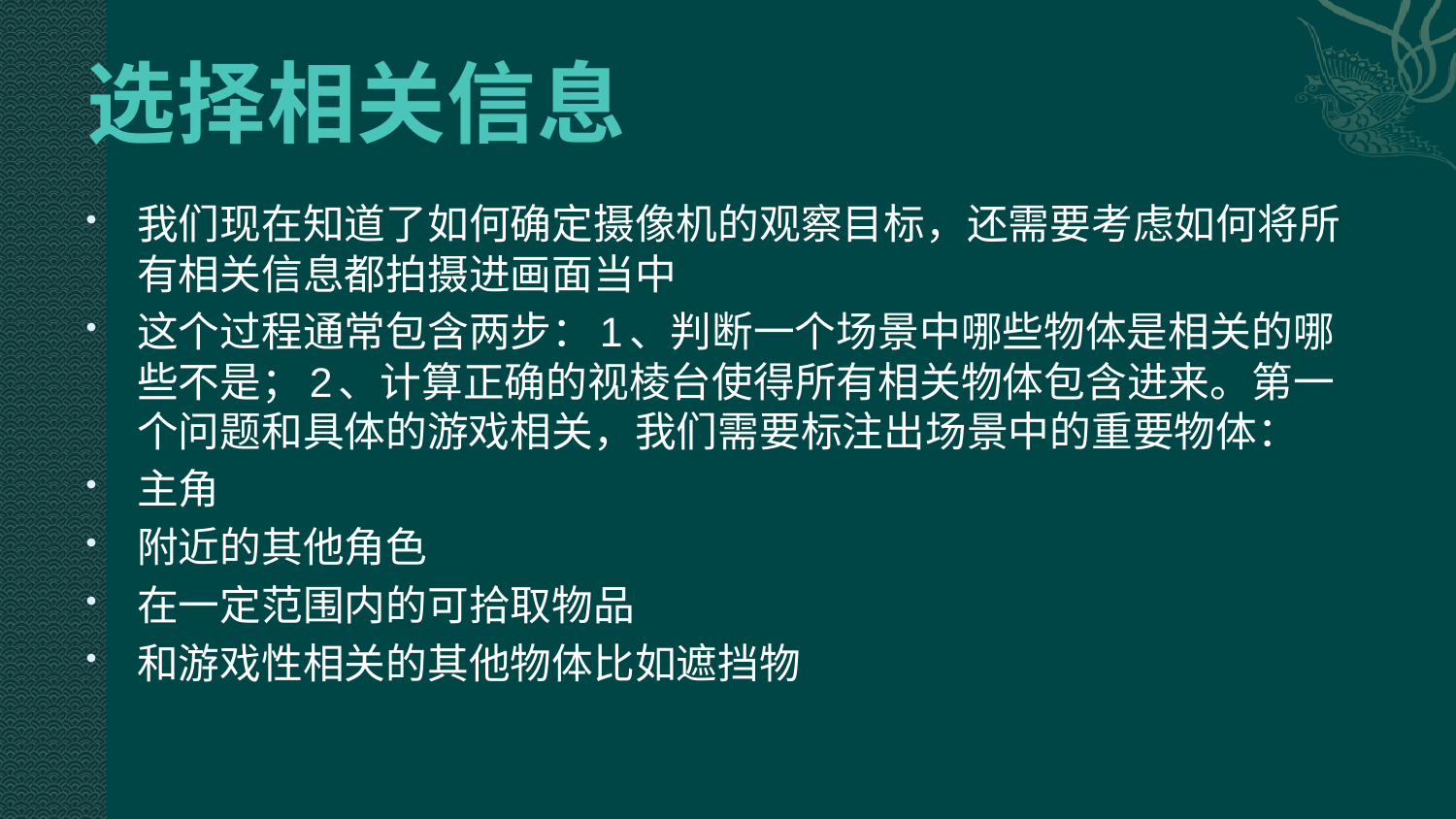

# 选择相关信息
我们现在知道了如何确定摄像机的观察目标，还需要考虑如何将所有相关信息都拍摄进画面当中
这个过程通常包含两步：1、判断一个场景中哪些物体是相关的哪些不是；2、计算正确的视棱台使得所有相关物体包含进来。第一个问题和具体的游戏相关，我们需要标注出场景中的重要物体：
主角
附近的其他角色
在一定范围内的可拾取物品
和游戏性相关的其他物体比如遮挡物